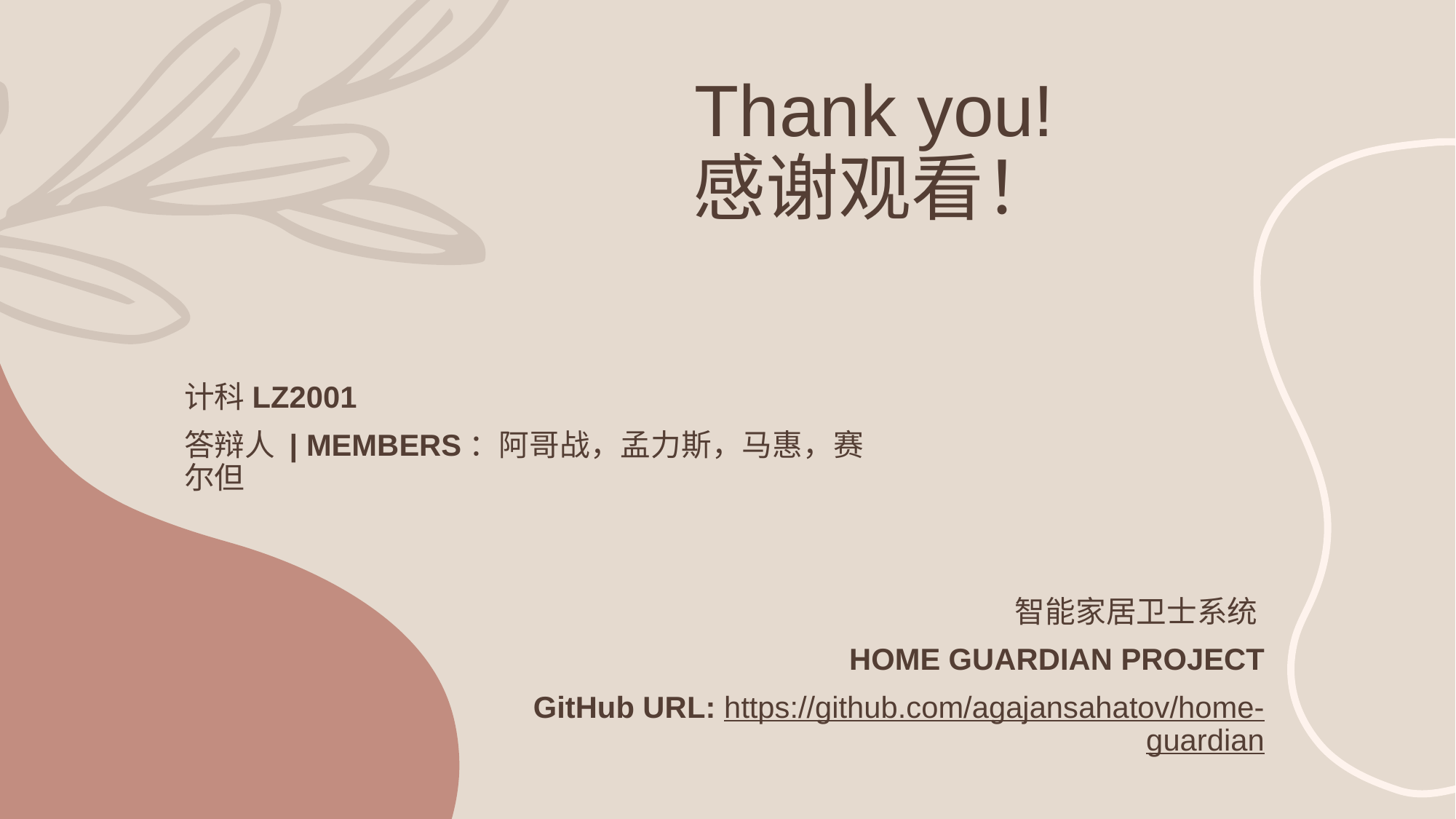

# Thank you! 感谢观看！
计科LZ2001
答辩人 | members：阿哥战，孟力斯，马惠，赛尔但
智能家居卫士系统
home guardian project
GitHub URL: https://github.com/agajansahatov/home-guardian